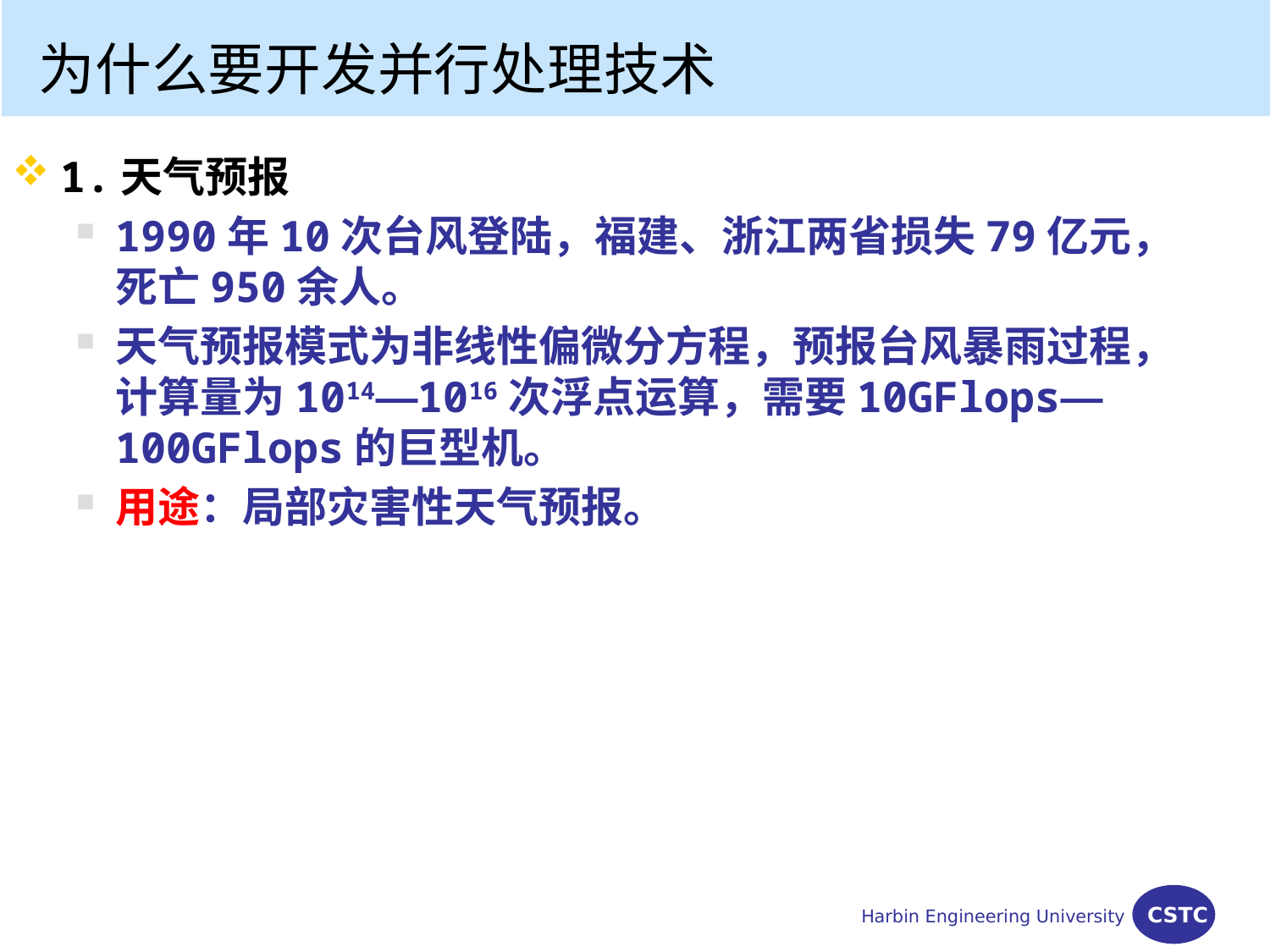

为什么要开发并行处理技术
1.天气预报
1990年10次台风登陆，福建、浙江两省损失79亿元，死亡950余人。
天气预报模式为非线性偏微分方程，预报台风暴雨过程，计算量为1014—1016次浮点运算，需要10GFlops—100GFlops的巨型机。
用途：局部灾害性天气预报。
Harbin Engineering University